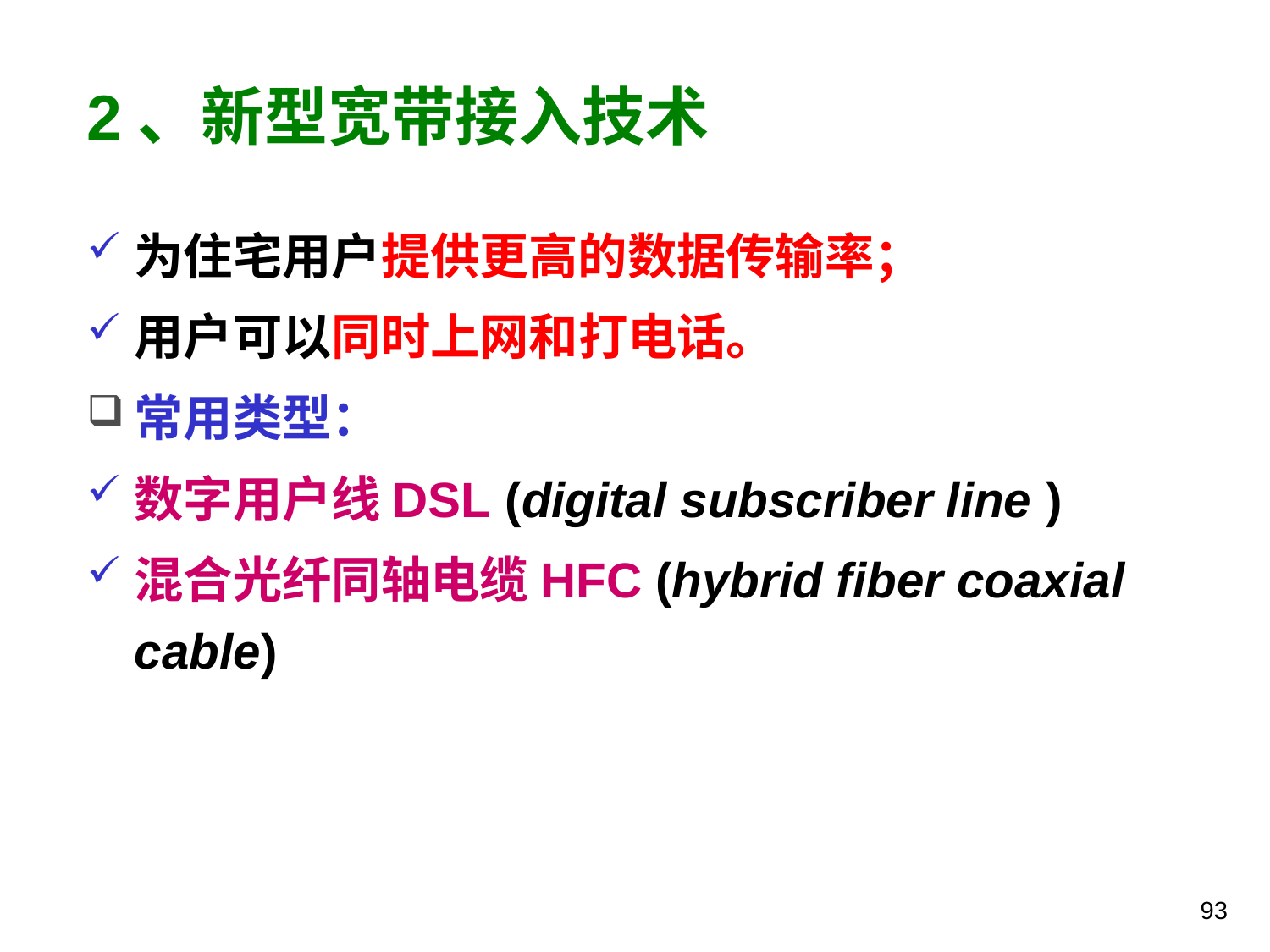

# 2、新型宽带接入技术
为住宅用户提供更高的数据传输率；
用户可以同时上网和打电话。
常用类型：
数字用户线DSL (digital subscriber line )
混合光纤同轴电缆HFC (hybrid fiber coaxial cable)
93